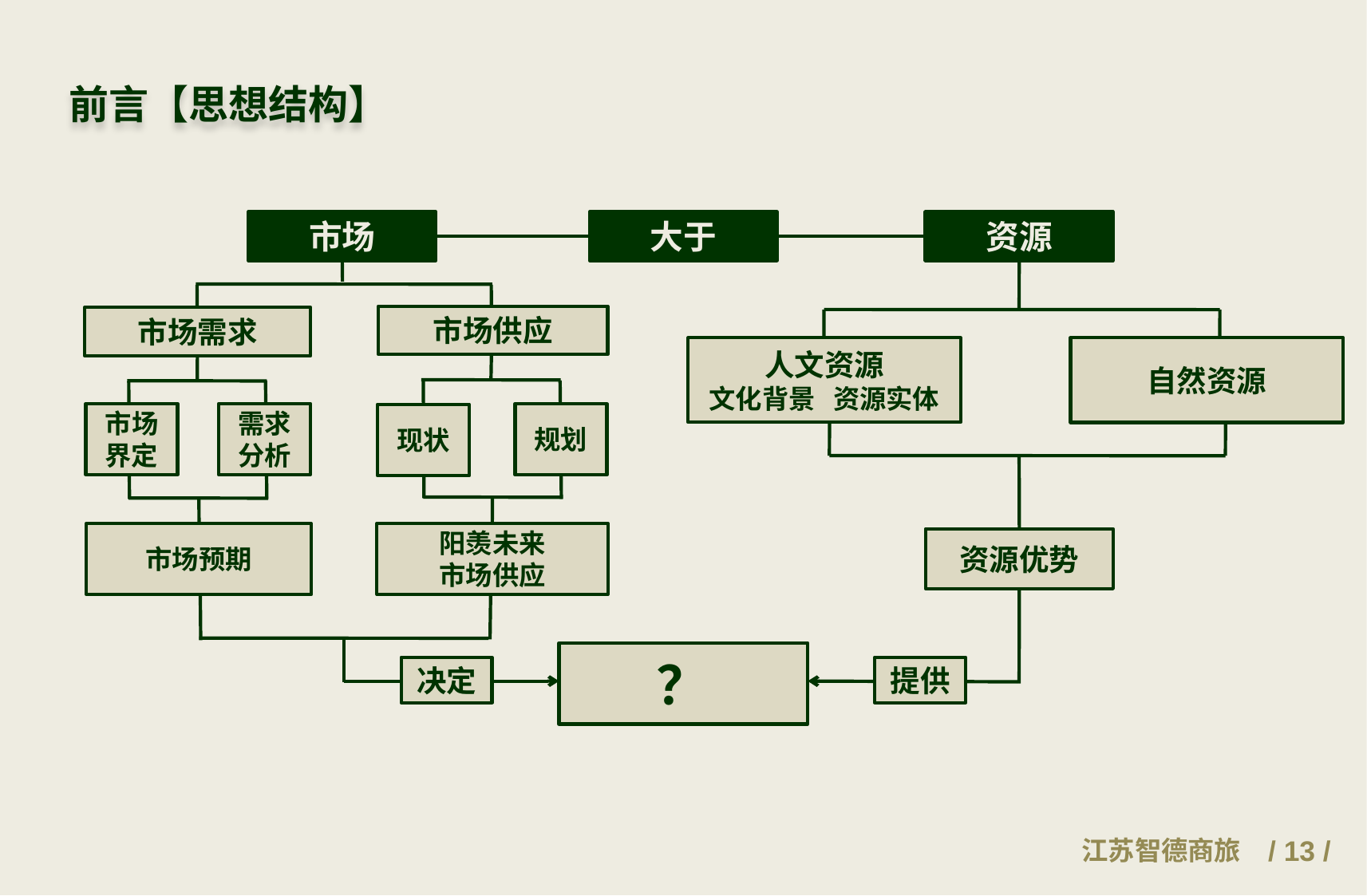

前言【思想结构】
市场
大于
资源
市场供应
市场需求
资源优势
自然资源
人文资源
文化背景   资源实体
规划
现状
阳羡未来
市场供应
市场界定
需求分析
市场预期
提供
决定
？